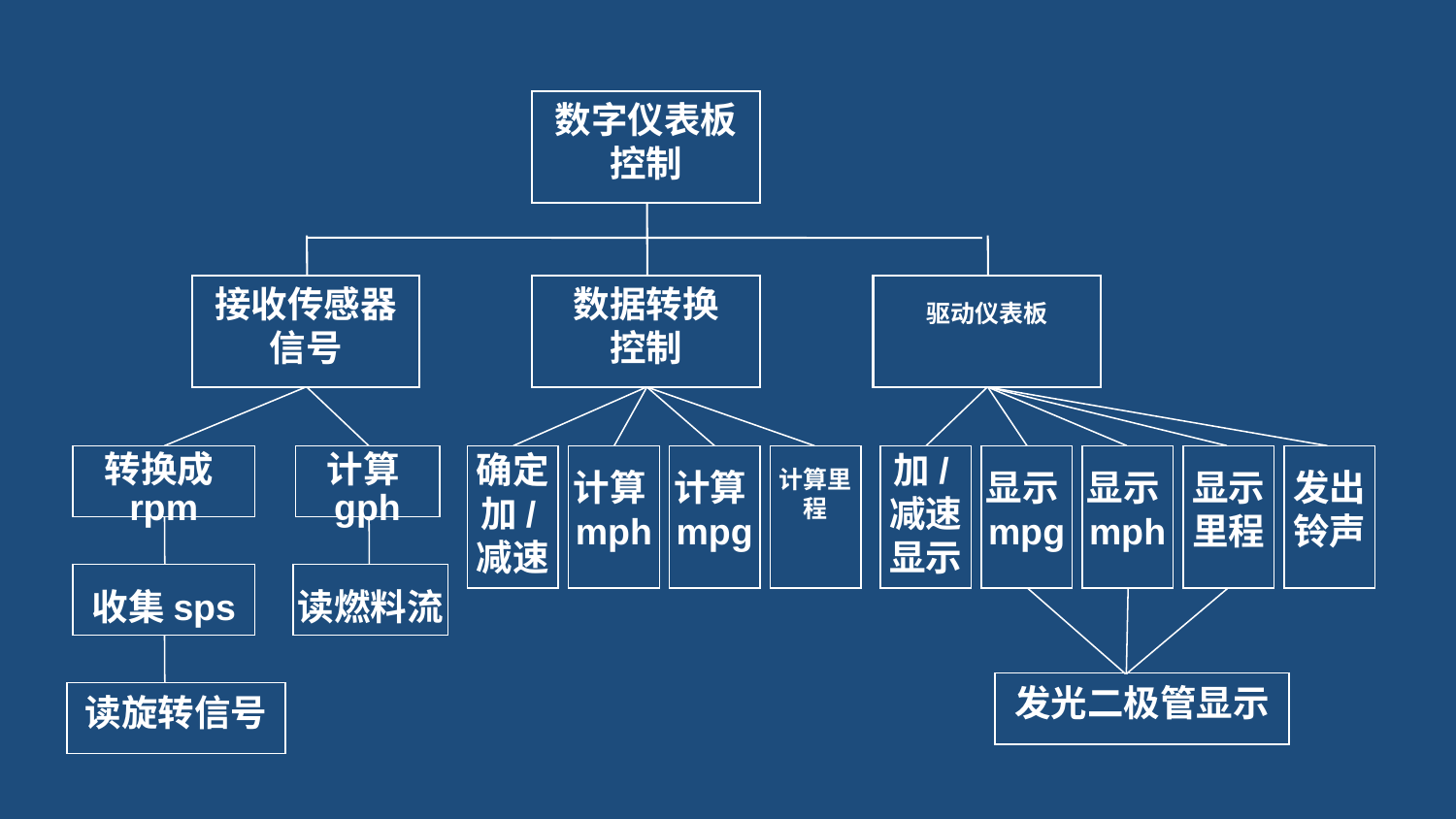

数字仪表板
控制

接收传感器
信号
数据转换
控制
驱动仪表板

转换成rpm
计算gph
确定加/减速
计算mph
计算mpg
计算里程
加/减速
显示
显示mpg
显示mph
显示里程
发出铃声

收集sps
读燃料流

发光二极管显示
读旋转信号